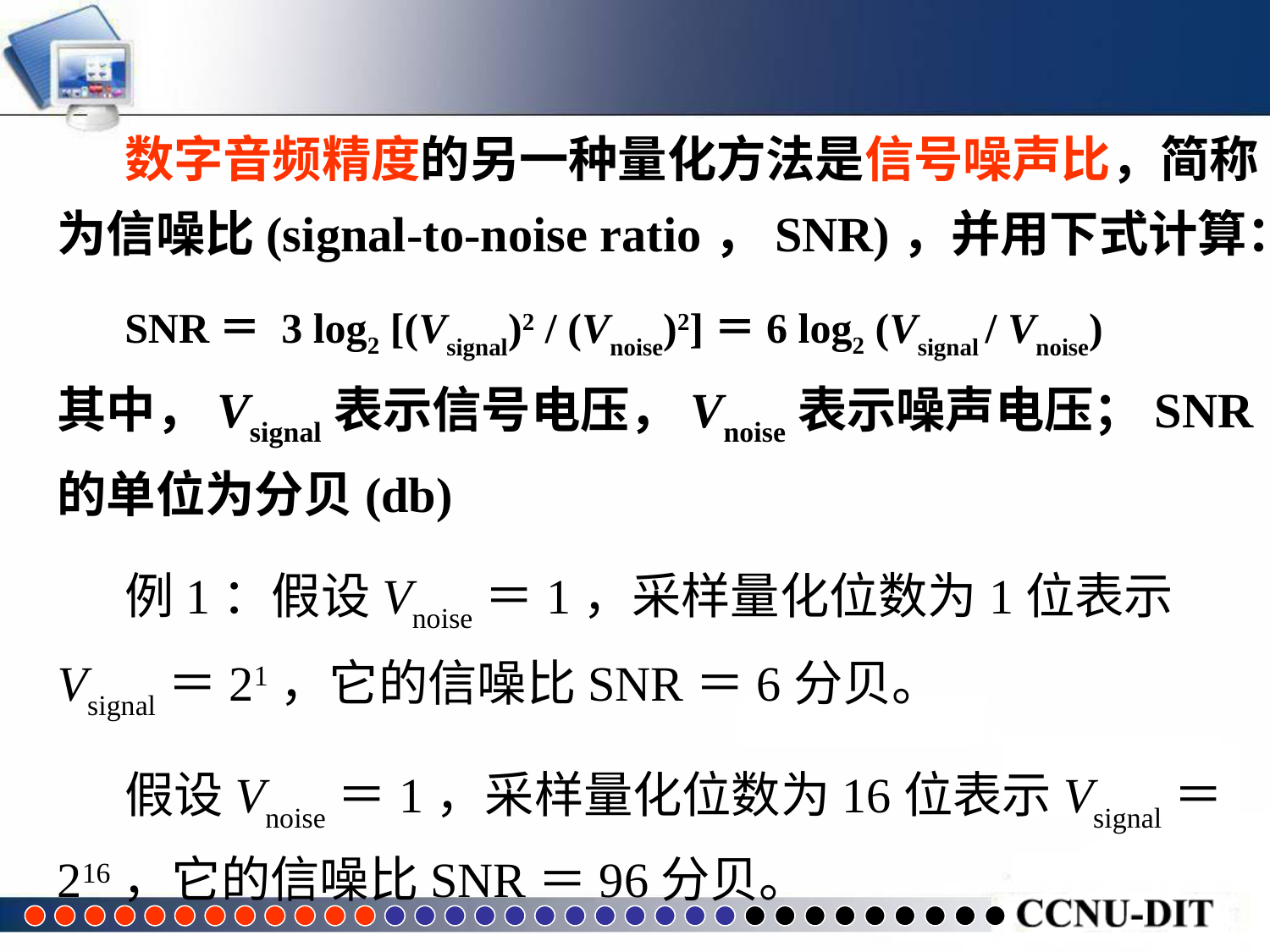

数字音频精度的另一种量化方法是信号噪声比，简称为信噪比(signal-to-noise ratio，SNR)，并用下式计算：
SNR＝ 3 log2 [(Vsignal)2 / (Vnoise)2]＝6 log2 (Vsignal / Vnoise)
其中，Vsignal表示信号电压，Vnoise表示噪声电压；SNR的单位为分贝(db)
例1：假设Vnoise＝1，采样量化位数为1位表示Vsignal＝21，它的信噪比SNR＝6分贝。
假设Vnoise＝1，采样量化位数为16位表示Vsignal＝216，它的信噪比SNR＝96分贝。